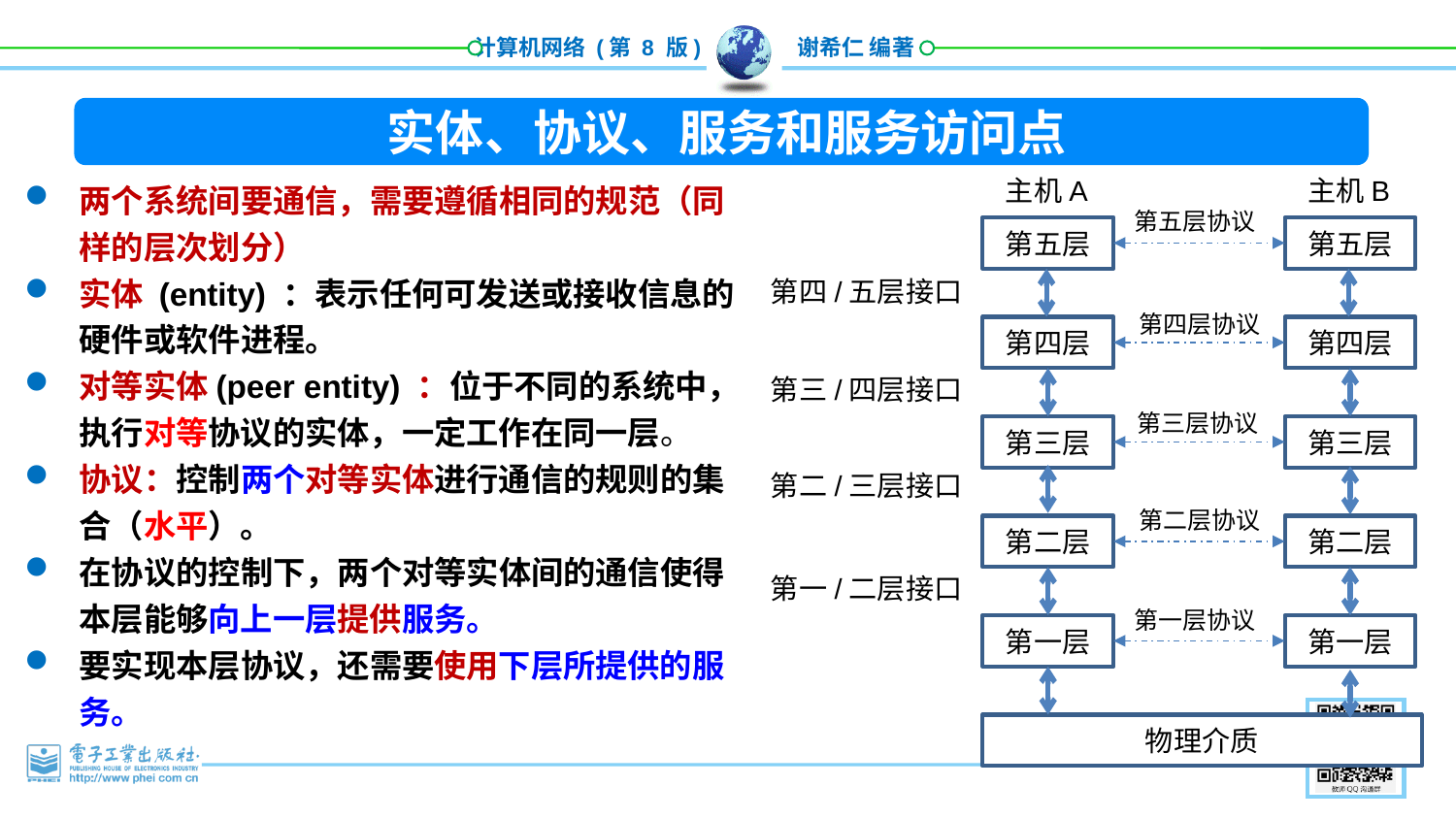

实体、协议、服务和服务访问点
两个系统间要通信，需要遵循相同的规范（同样的层次划分）
实体 (entity) ：表示任何可发送或接收信息的硬件或软件进程。
对等实体(peer entity) ：位于不同的系统中，执行对等协议的实体，一定工作在同一层。
协议：控制两个对等实体进行通信的规则的集合（水平）。
在协议的控制下，两个对等实体间的通信使得本层能够向上一层提供服务。
要实现本层协议，还需要使用下层所提供的服务。
主机A
主机B
第五层
第五层
第四层
第四层
第三层
第三层
第二层
第二层
第一层
第一层
物理介质
第四/五层接口
第三/四层接口
第二/三层接口
第一/二层接口
第五层协议
第四层协议
第三层协议
第二层协议
第一层协议